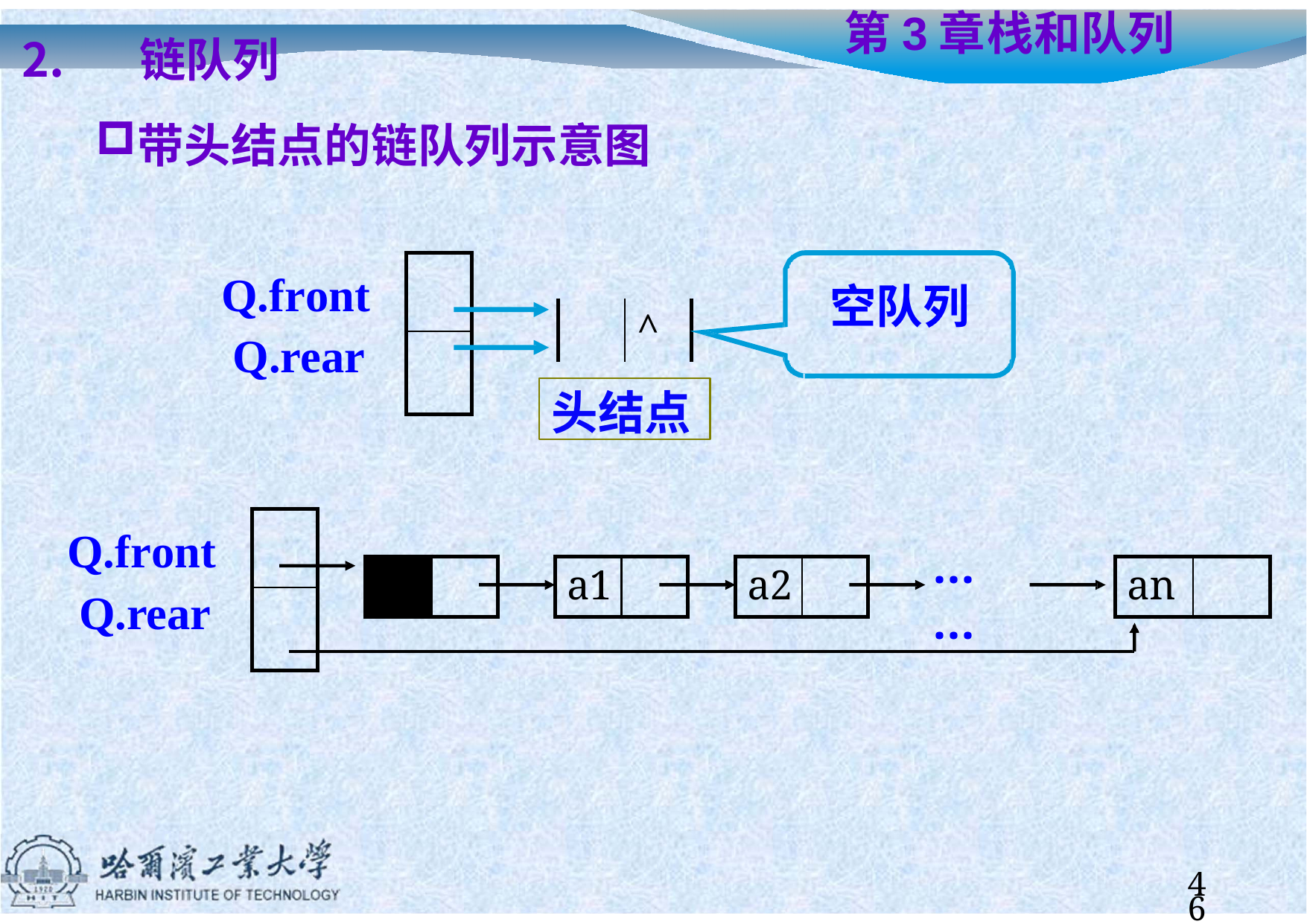

链队列
带头结点的链队列示意图
# 第3章	栈和队列

Q.front  Q.rear
空队列

^

头结点

Q.front  Q.rear
……

a1
a2
an

46